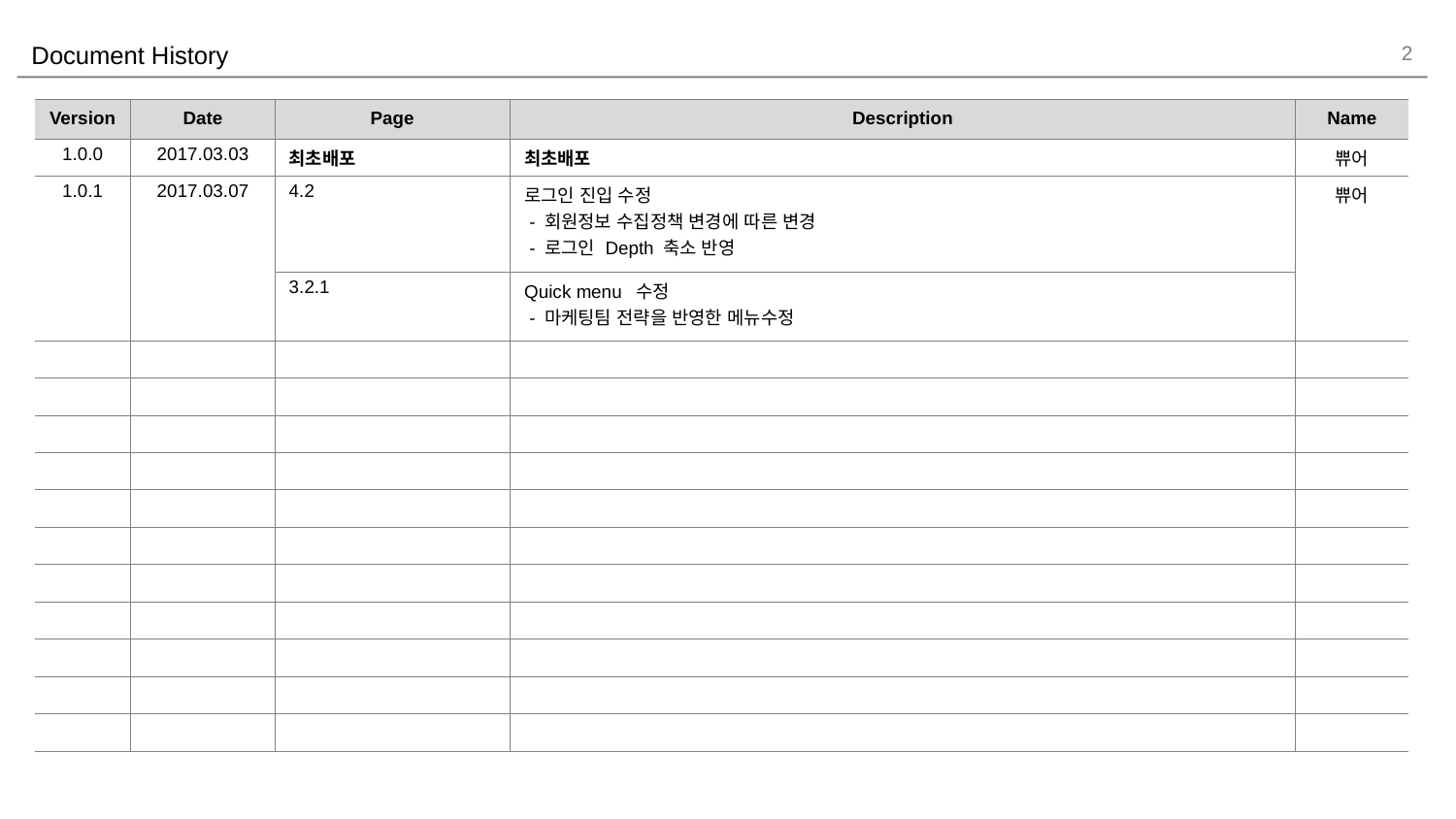

2
# Document History
| Version | Date | Page | Description | Name |
| --- | --- | --- | --- | --- |
| 1.0.0 | 2017.03.03 | 최초배포 | 최초배포 | 쀼어 |
| 1.0.1 | 2017.03.07 | 4.2 | 로그인 진입 수정 - 회원정보 수집정책 변경에 따른 변경 - 로그인 Depth 축소 반영 | 쀼어 |
|  |  | 3.2.1 | Quick menu 수정 - 마케팅팀 전략을 반영한 메뉴수정 |  |
|  |  |  |  |  |
|  |  |  |  |  |
|  |  |  |  |  |
|  |  |  |  |  |
|  |  |  |  |  |
|  |  |  |  |  |
|  |  |  |  |  |
|  |  |  |  |  |
|  |  |  |  |  |
|  |  |  |  |  |
|  |  |  |  |  |